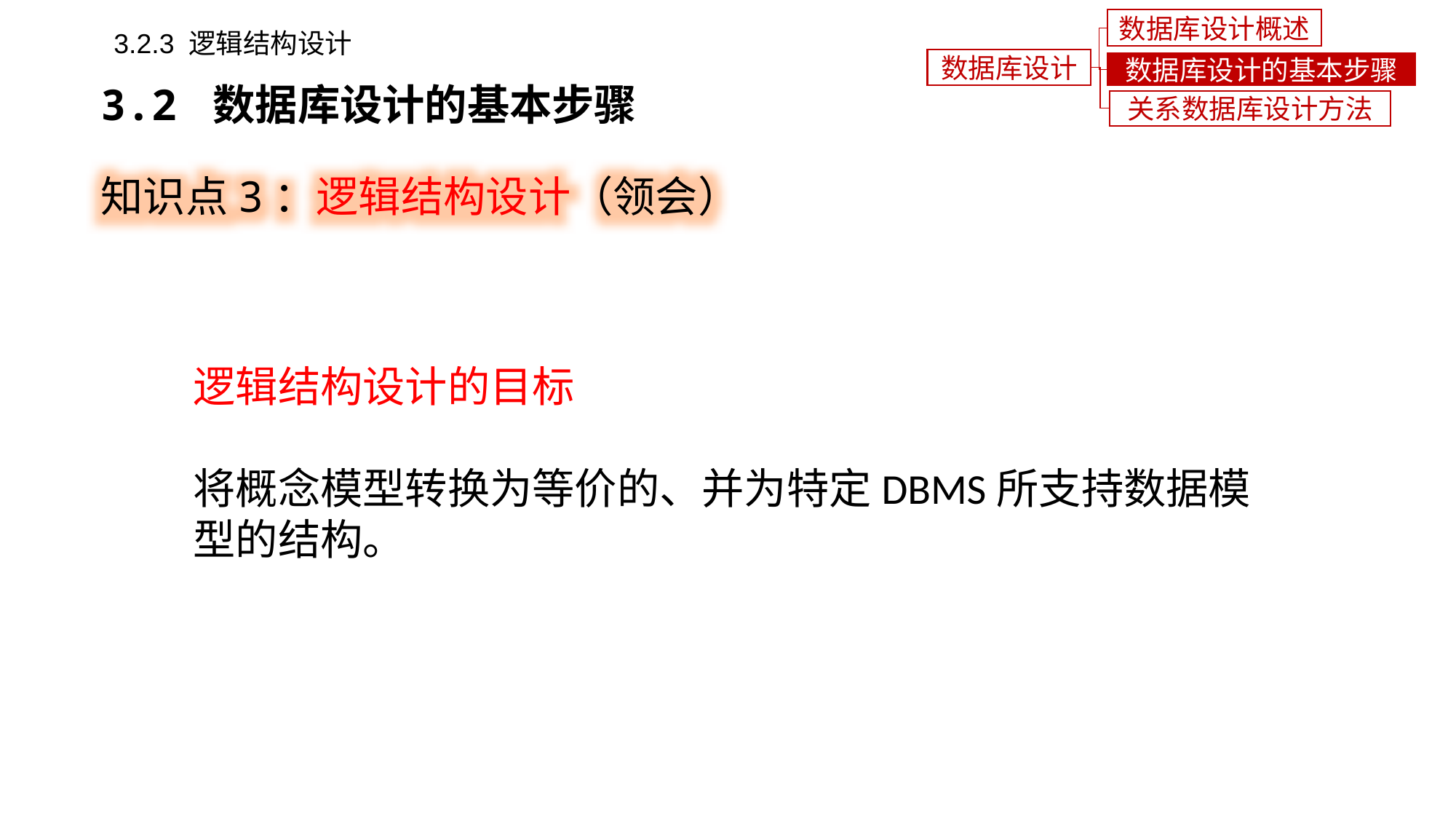

数据库设计概述
3.2.3 逻辑结构设计
数据库设计
数据库设计的基本步骤
3.2 数据库设计的基本步骤
关系数据库设计方法
知识点3：逻辑结构设计（领会）
逻辑结构设计的目标

将概念模型转换为等价的、并为特定DBMS所支持数据模型的结构。